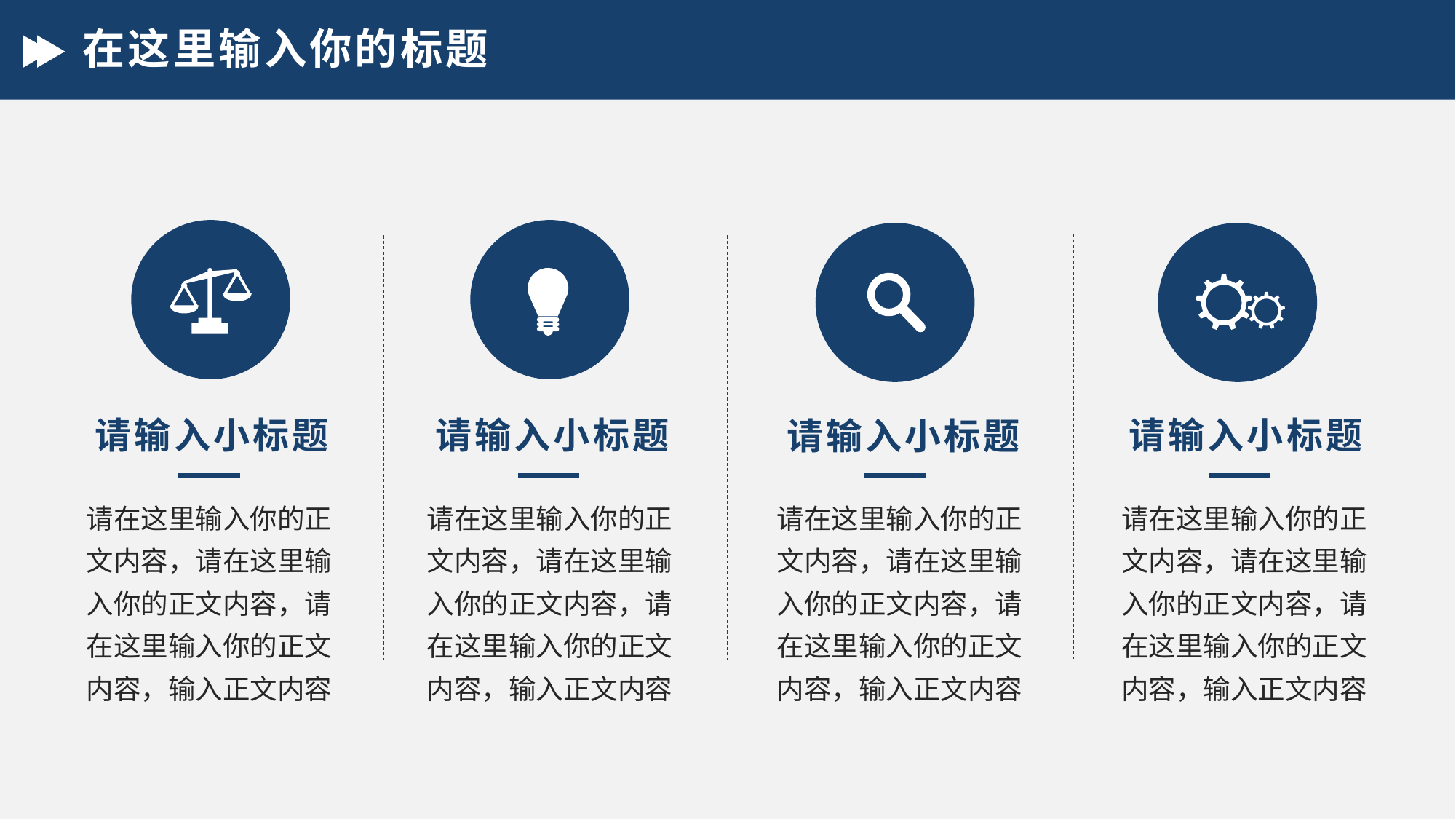

# 在这里输入你的标题

请输入小标题

请输入小标题

请输入小标题
请输入小标题

请在这里输入你的正文内容，请在这里输入你的正文内容，请在这里输入你的正文内容，输入正文内容
请在这里输入你的正文内容，请在这里输入你的正文内容，请在这里输入你的正文内容，输入正文内容
请在这里输入你的正文内容，请在这里输入你的正文内容，请在这里输入你的正文内容，输入正文内容
请在这里输入你的正文内容，请在这里输入你的正文内容，请在这里输入你的正文内容，输入正文内容